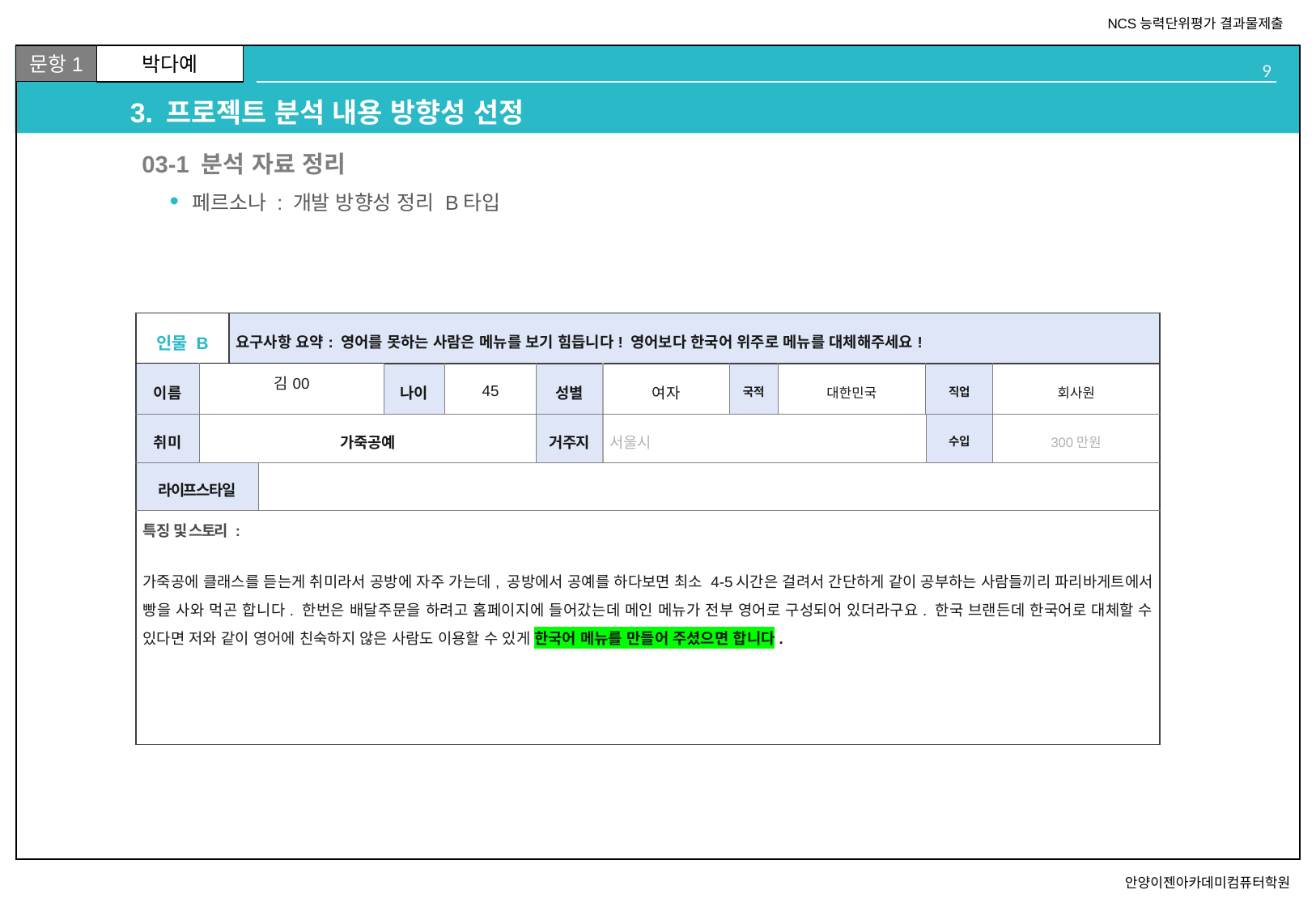

# 3. 프로젝트 분석 내용 방향성 선정
02
03-1 분석 자료 정리
페르소나 : 개발 방향성 정리 B타입
| 인물 B |  | 요구사항 요약: 영어를 못하는 사람은 메뉴를 보기 힘듭니다! 영어보다 한국어 위주로 메뉴를 대체해주세요! |  |  |  |  |  |  |  |  |  |
| --- | --- | --- | --- | --- | --- | --- | --- | --- | --- | --- | --- |
| 이름 | 김00 |  |  | 나이 | 45 | 성별 | 여자 | 국적 | 대한민국 | 직업 | 회사원 |
| 취미 | 가죽공예 |  |  |  |  | 거주지 | 서울시 |  |  | 수입 | 300만원 |
| 라이프스타일 |  |  |  |  |  |  |  |  |  |  |  |
| 특징 및 스토리 : 가죽공에 클래스를 듣는게 취미라서 공방에 자주 가는데, 공방에서 공예를 하다보면 최소 4-5시간은 걸려서 간단하게 같이 공부하는 사람들끼리 파리바게트에서 빵을 사와 먹곤 합니다. 한번은 배달주문을 하려고 홈페이지에 들어갔는데 메인 메뉴가 전부 영어로 구성되어 있더라구요. 한국 브랜든데 한국어로 대체할 수 있다면 저와 같이 영어에 친숙하지 않은 사람도 이용할 수 있게 한국어 메뉴를 만들어 주셨으면 합니다. |  |  |  |  |  |  |  |  |  |  |  |